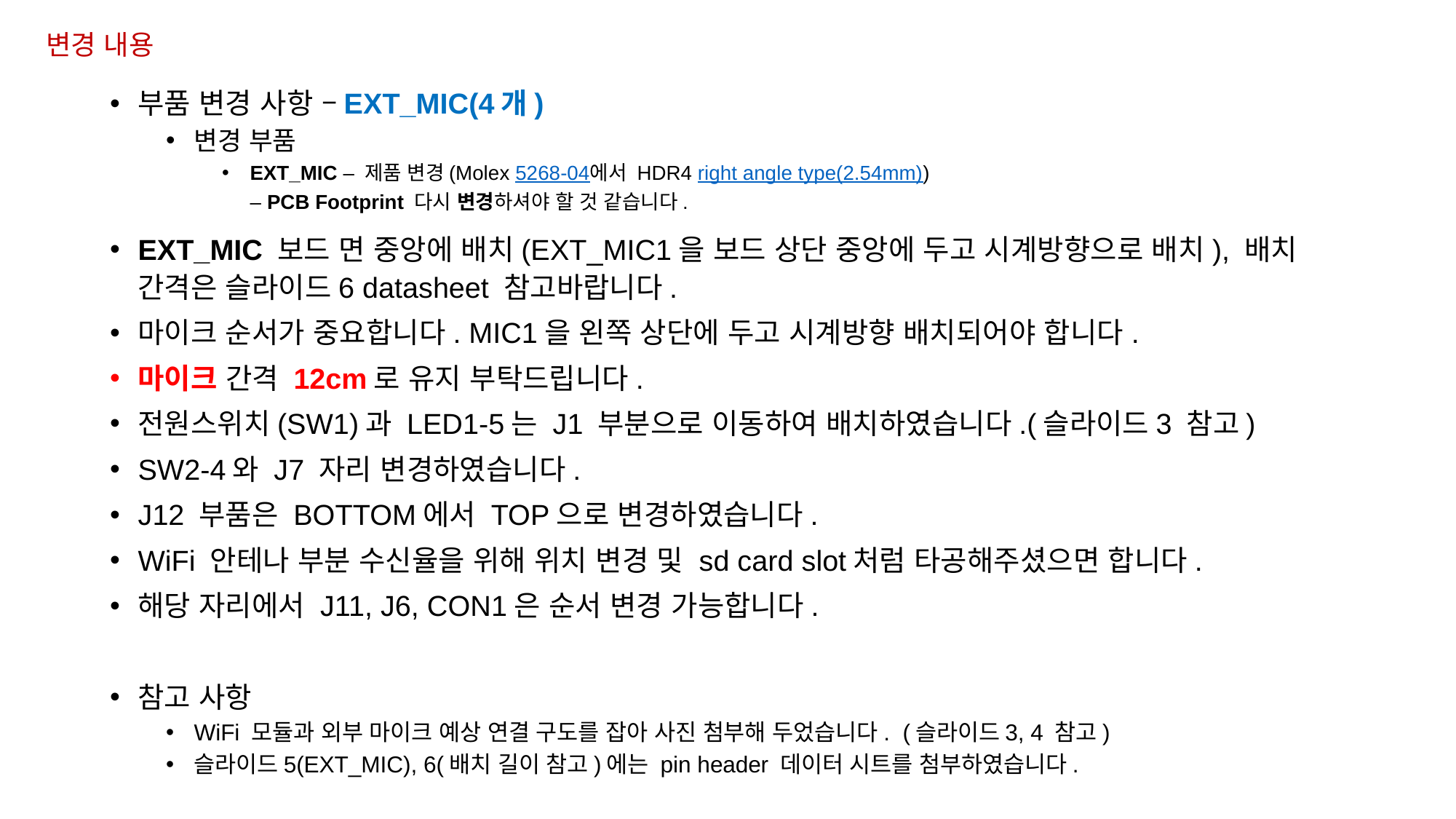

변경 내용
부품 변경 사항 –EXT_MIC(4개)
변경 부품
EXT_MIC – 제품 변경(Molex 5268-04에서 HDR4 right angle type(2.54mm))
	     – PCB Footprint 다시 변경하셔야 할 것 같습니다.
EXT_MIC 보드 면 중앙에 배치(EXT_MIC1을 보드 상단 중앙에 두고 시계방향으로 배치), 배치 간격은 슬라이드6 datasheet 참고바랍니다.
마이크 순서가 중요합니다. MIC1을 왼쪽 상단에 두고 시계방향 배치되어야 합니다.
마이크 간격 12cm로 유지 부탁드립니다.
전원스위치(SW1)과 LED1-5는 J1 부분으로 이동하여 배치하였습니다.(슬라이드3 참고)
SW2-4와 J7 자리 변경하였습니다.
J12 부품은 BOTTOM에서 TOP으로 변경하였습니다.
WiFi 안테나 부분 수신율을 위해 위치 변경 및 sd card slot처럼 타공해주셨으면 합니다.
해당 자리에서 J11, J6, CON1은 순서 변경 가능합니다.

참고 사항
WiFi 모듈과 외부 마이크 예상 연결 구도를 잡아 사진 첨부해 두었습니다.  (슬라이드3, 4 참고)
슬라이드5(EXT_MIC), 6(배치 길이 참고)에는 pin header 데이터 시트를 첨부하였습니다.